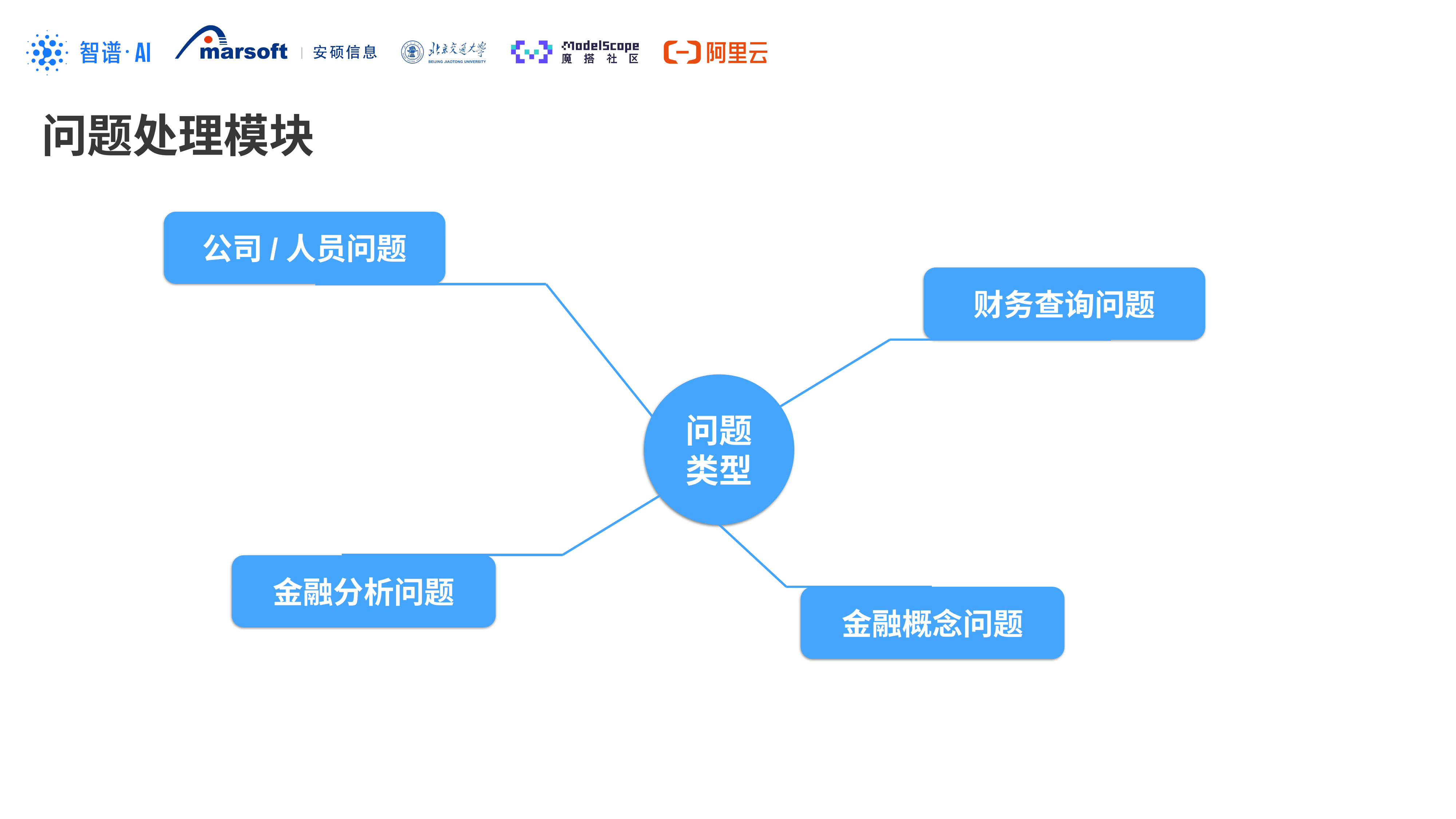

问题处理模块
公司/人员问题
财务查询问题
问题
类型
金融分析问题
金融概念问题